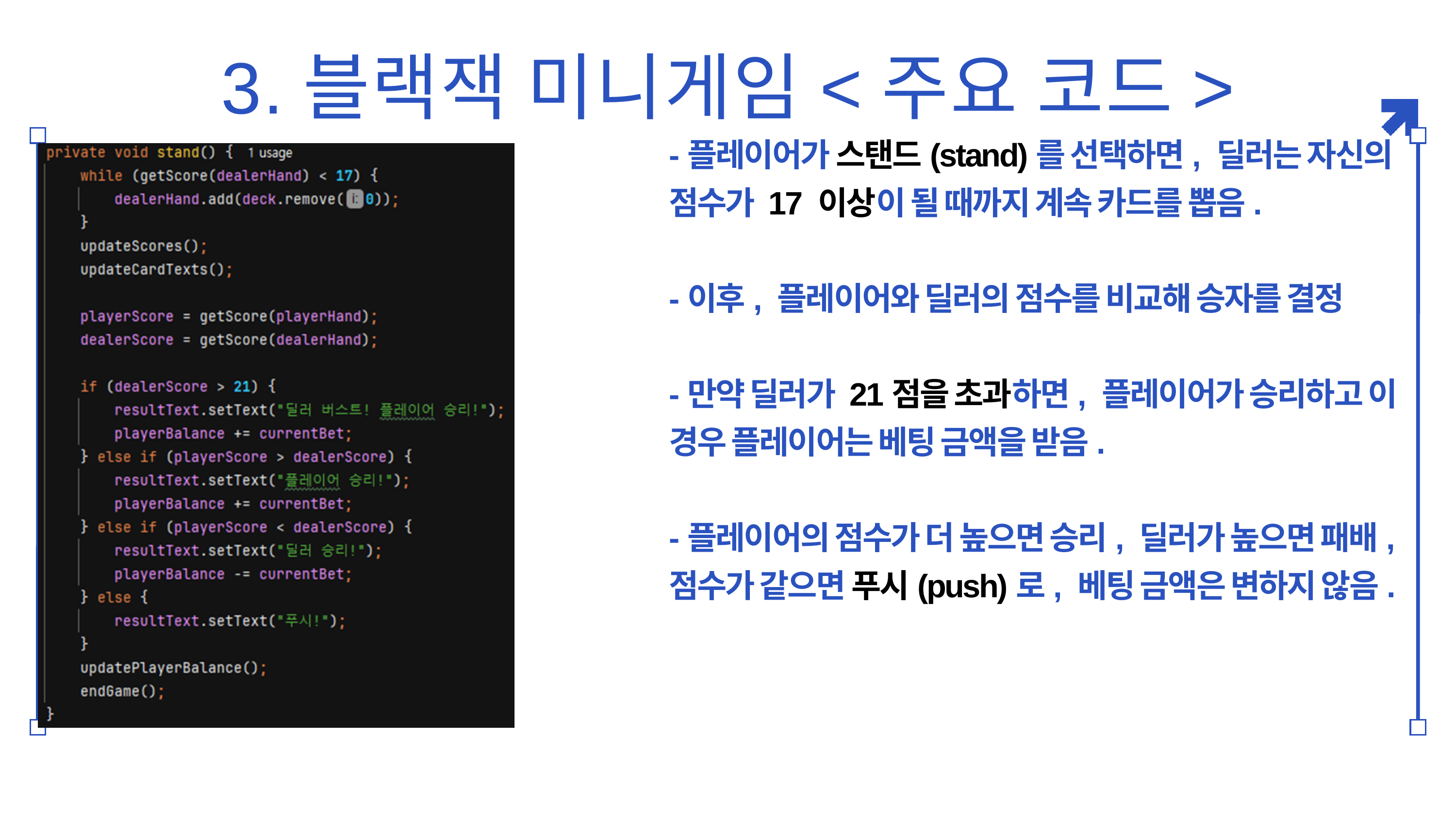

3.블랙잭 미니게임<주요 코드>

-플레이어가 스탠드(stand)를 선택하면, 딜러는 자신의 점수가 17 이상이 될 때까지 계속 카드를 뽑음.

-이후, 플레이어와 딜러의 점수를 비교해 승자를 결정

-만약 딜러가 21점을 초과하면, 플레이어가 승리하고 이 경우 플레이어는 베팅 금액을 받음.

-플레이어의 점수가 더 높으면 승리, 딜러가 높으면 패배, 점수가 같으면 푸시(push)로, 베팅 금액은 변하지 않음.